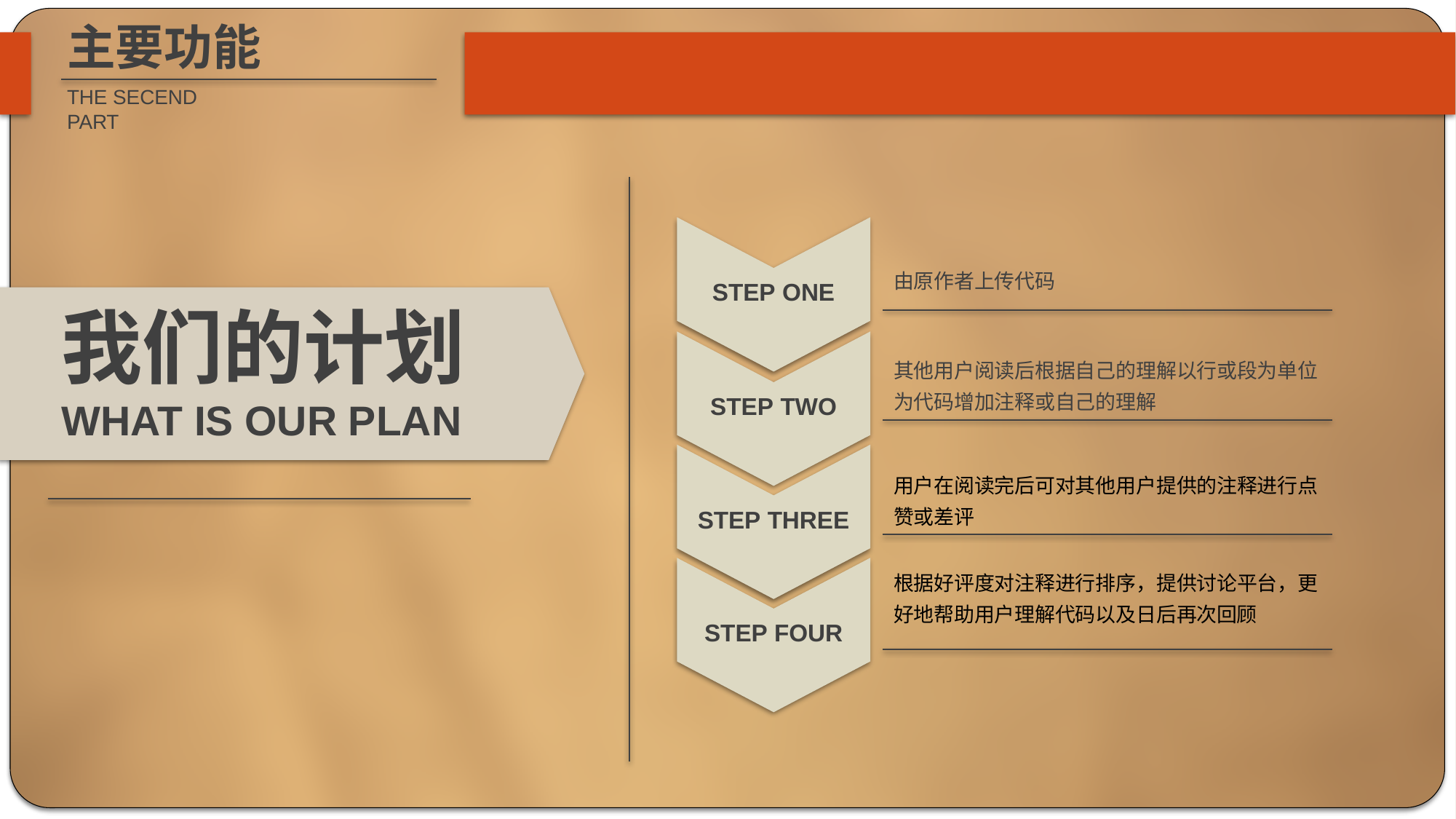

主要功能
THE SECEND PART

STEP ONE
由原作者上传代码

我们的计划
WHAT IS OUR PLAN

STEP TWO
其他用户阅读后根据自己的理解以行或段为单位为代码增加注释或自己的理解

STEP THREE
用户在阅读完后可对其他用户提供的注释进行点赞或差评
根据好评度对注释进行排序，提供讨论平台，更好地帮助用户理解代码以及日后再次回顾

STEP FOUR